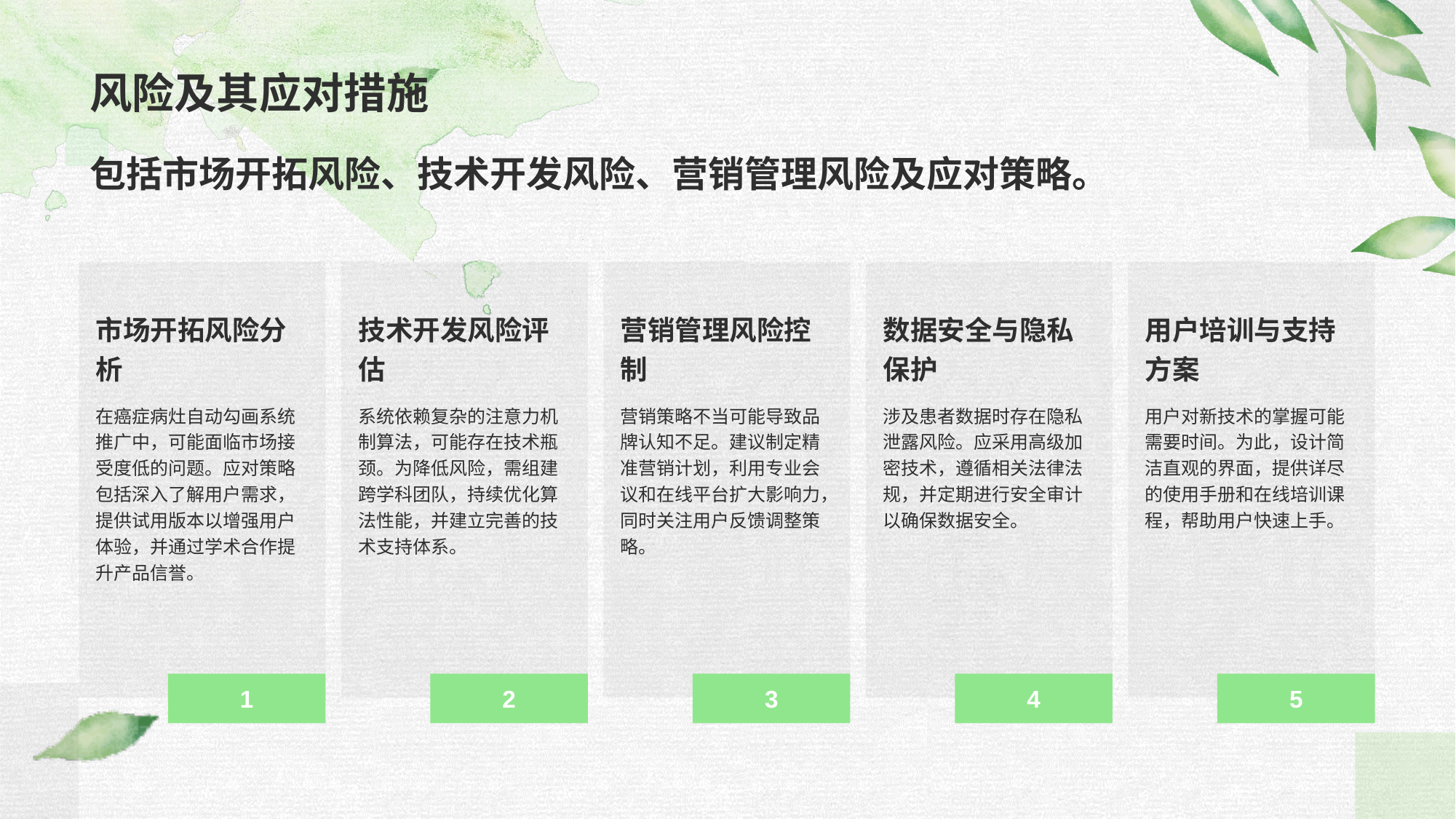

包括市场开拓风险、技术开发风险、营销管理风险及应对策略。

市场开拓风险分析
在癌症病灶自动勾画系统推广中，可能面临市场接受度低的问题。应对策略包括深入了解用户需求，提供试用版本以增强用户体验，并通过学术合作提升产品信誉。
1

技术开发风险评估
系统依赖复杂的注意力机制算法，可能存在技术瓶颈。为降低风险，需组建跨学科团队，持续优化算法性能，并建立完善的技术支持体系。
2

营销管理风险控制
营销策略不当可能导致品牌认知不足。建议制定精准营销计划，利用专业会议和在线平台扩大影响力，同时关注用户反馈调整策略。
3

数据安全与隐私保护
涉及患者数据时存在隐私泄露风险。应采用高级加密技术，遵循相关法律法规，并定期进行安全审计以确保数据安全。
4

用户培训与支持方案
用户对新技术的掌握可能需要时间。为此，设计简洁直观的界面，提供详尽的使用手册和在线培训课程，帮助用户快速上手。
5

# 风险及其应对措施